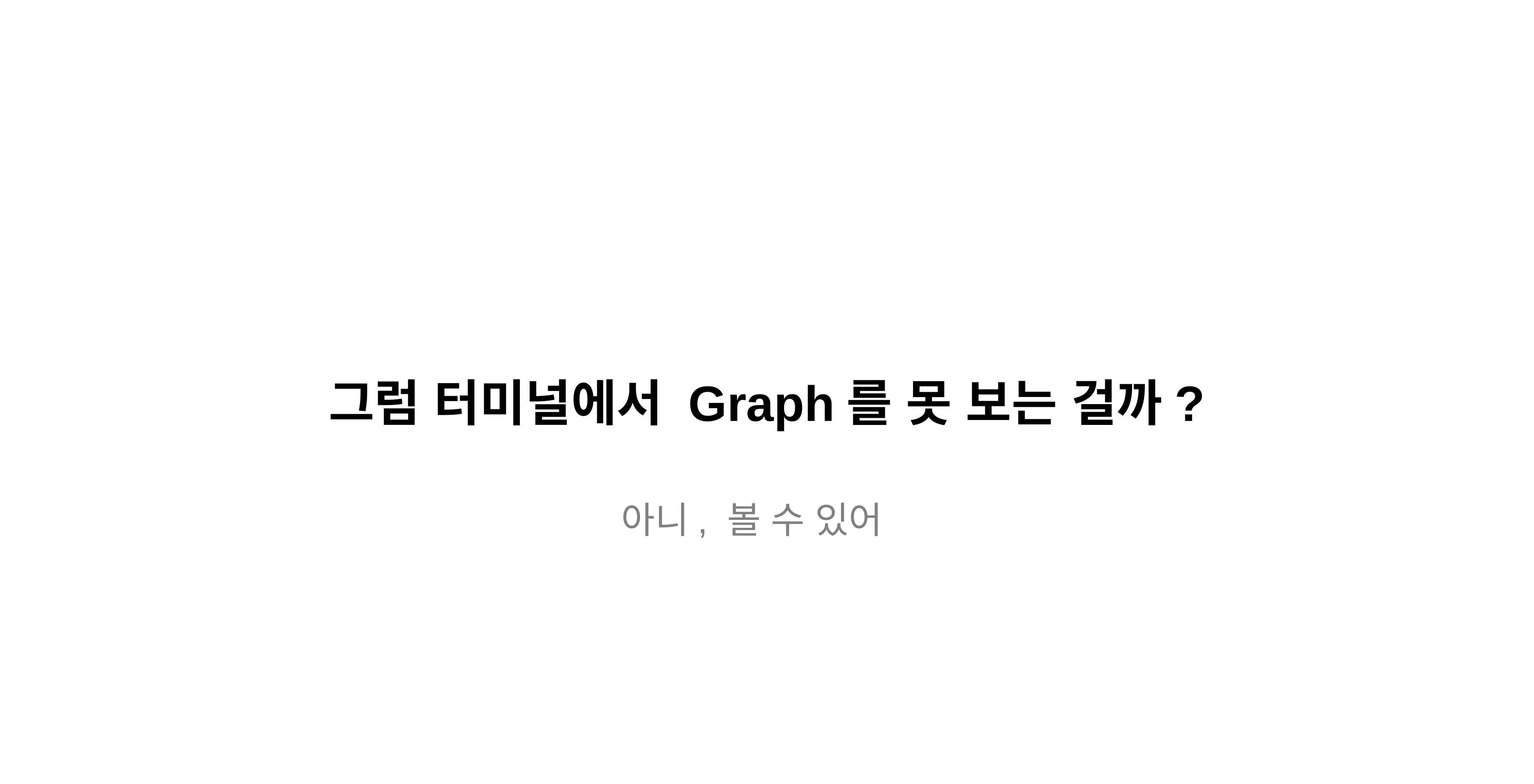

그럼 터미널에서 Graph를 못 보는 걸까?
아니, 볼 수 있어